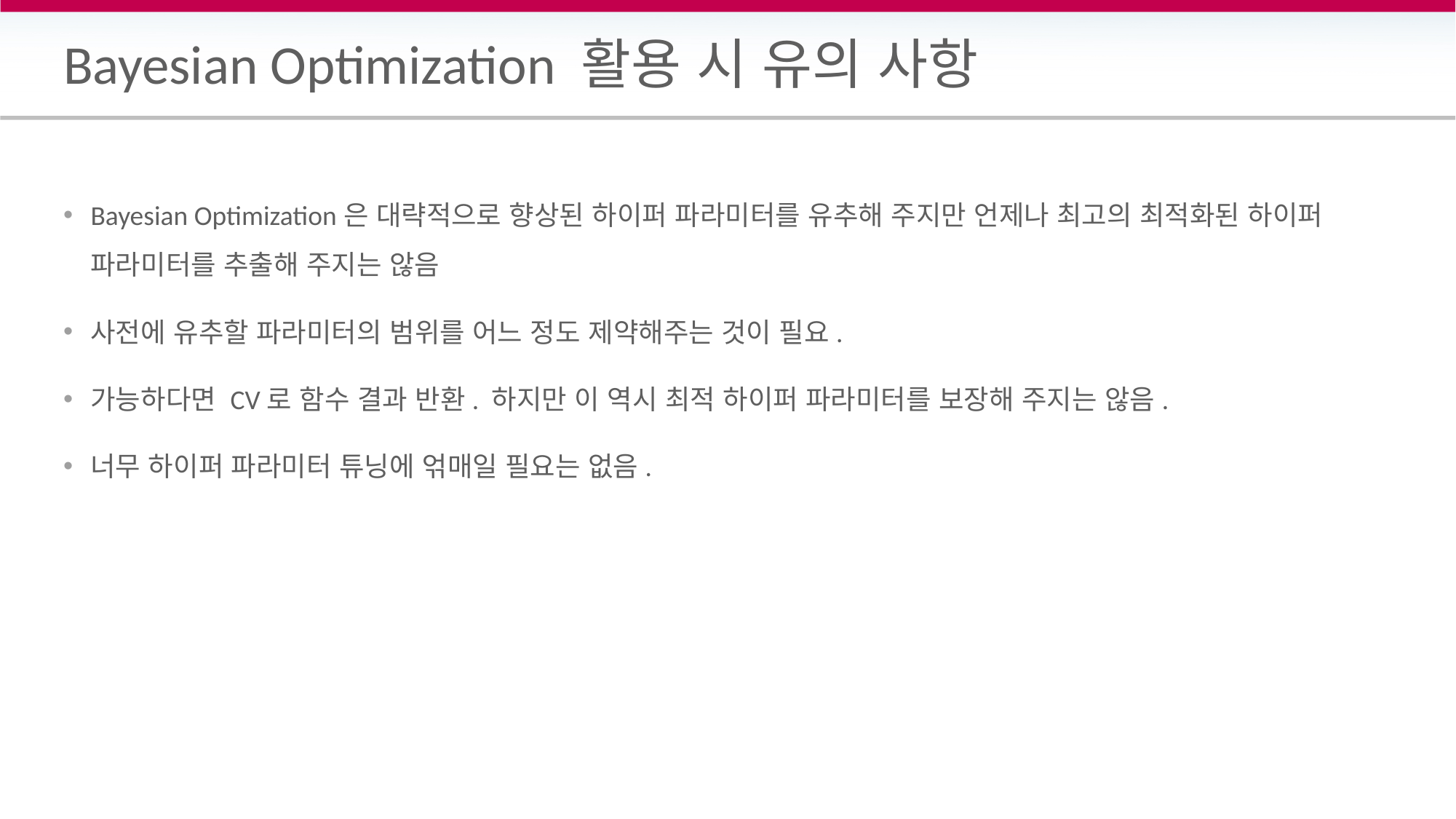

# Bayesian Optimization 활용 시 유의 사항
Bayesian Optimization은 대략적으로 향상된 하이퍼 파라미터를 유추해 주지만 언제나 최고의 최적화된 하이퍼 파라미터를 추출해 주지는 않음
사전에 유추할 파라미터의 범위를 어느 정도 제약해주는 것이 필요.
가능하다면 CV로 함수 결과 반환. 하지만 이 역시 최적 하이퍼 파라미터를 보장해 주지는 않음.
너무 하이퍼 파라미터 튜닝에 얶매일 필요는 없음.